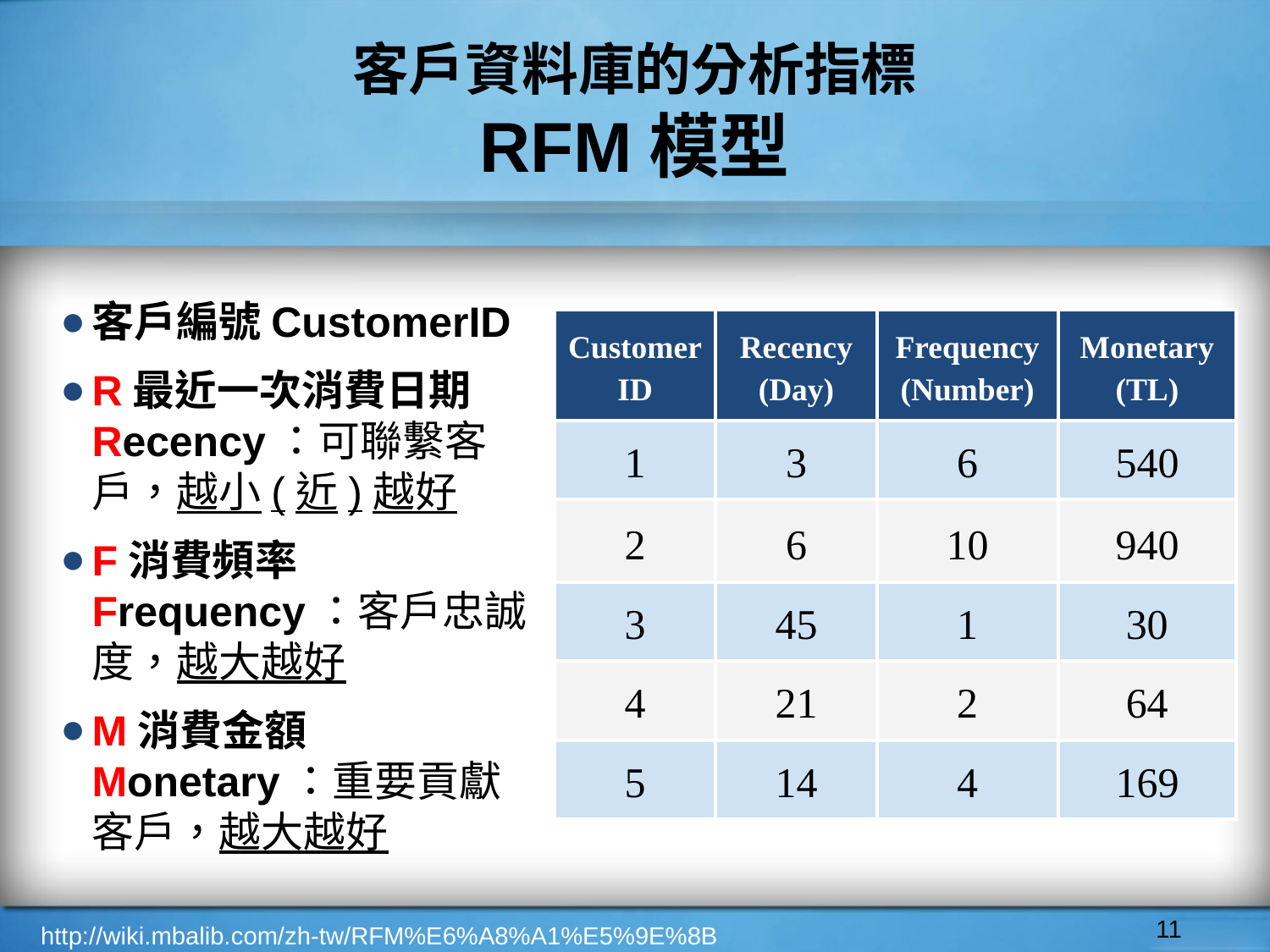

# 客戶資料庫的分析指標
RFM模型
客戶編號CustomerID
R最近一次消費日期
Recency：可聯繫客戶，越小(近)越好
F消費頻率Frequency：客戶忠誠度，越大越好
M消費金額 Monetary：重要貢獻客戶，越大越好

| Customer ID | Recency (Day) | Frequency (Number) | Monetary (TL) |
| --- | --- | --- | --- |
| 1 | 3 | 6 | 540 |
| 2 | 6 | 10 | 940 |
| 3 | 45 | 1 | 30 |
| 4 | 21 | 2 | 64 |
| 5 | 14 | 4 | 169 |
11
http://wiki.mbalib.com/zh-tw/RFM%E6%A8%A1%E5%9E%8B